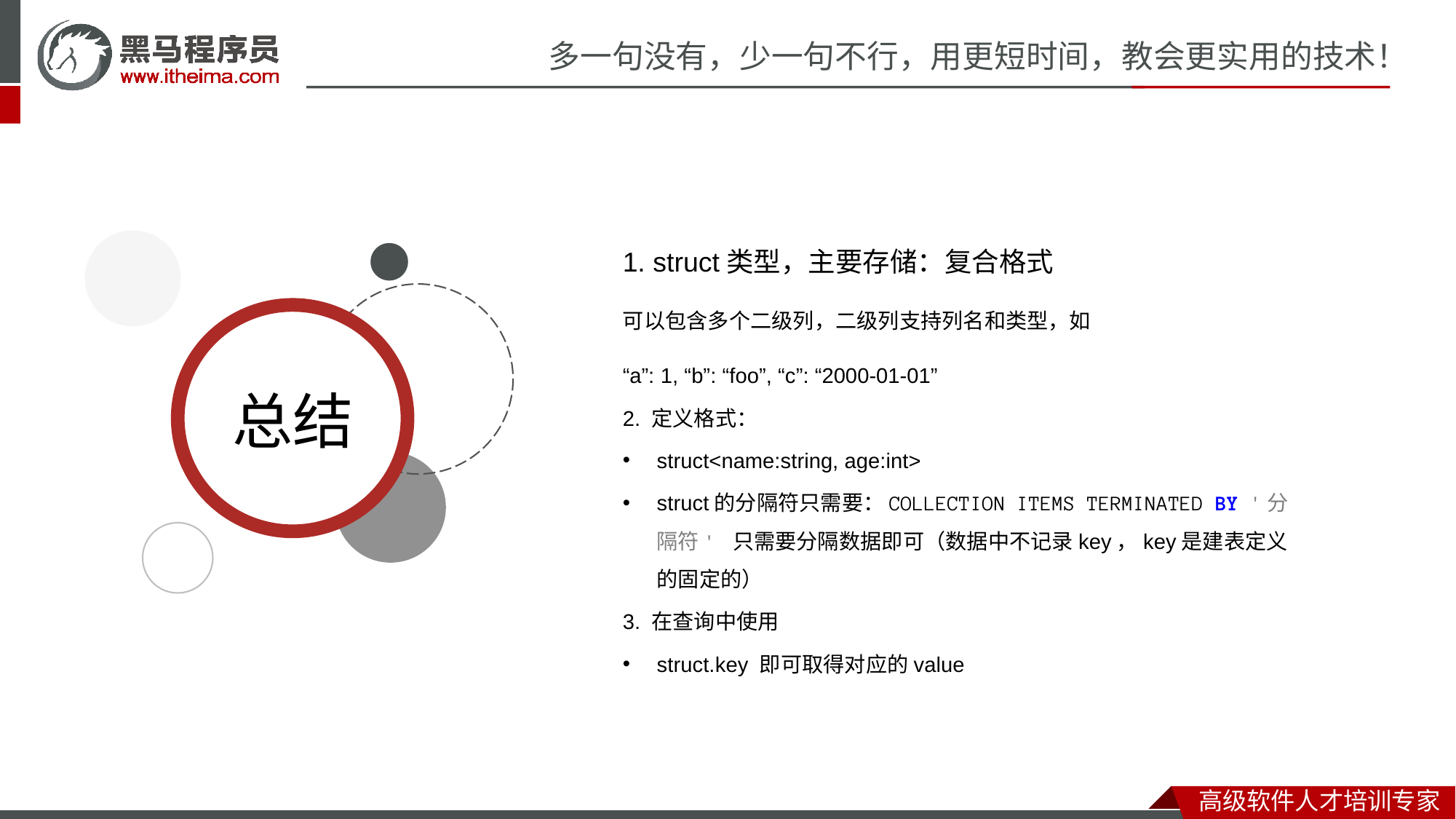

1. struct类型，主要存储：复合格式
可以包含多个二级列，二级列支持列名和类型，如
“a”: 1, “b”: “foo”, “c”: “2000-01-01”
2. 定义格式：
struct<name:string, age:int>
struct的分隔符只需要：COLLECTION ITEMS TERMINATED BY '分隔符' 只需要分隔数据即可（数据中不记录key，key是建表定义的固定的）
3. 在查询中使用
struct.key 即可取得对应的value